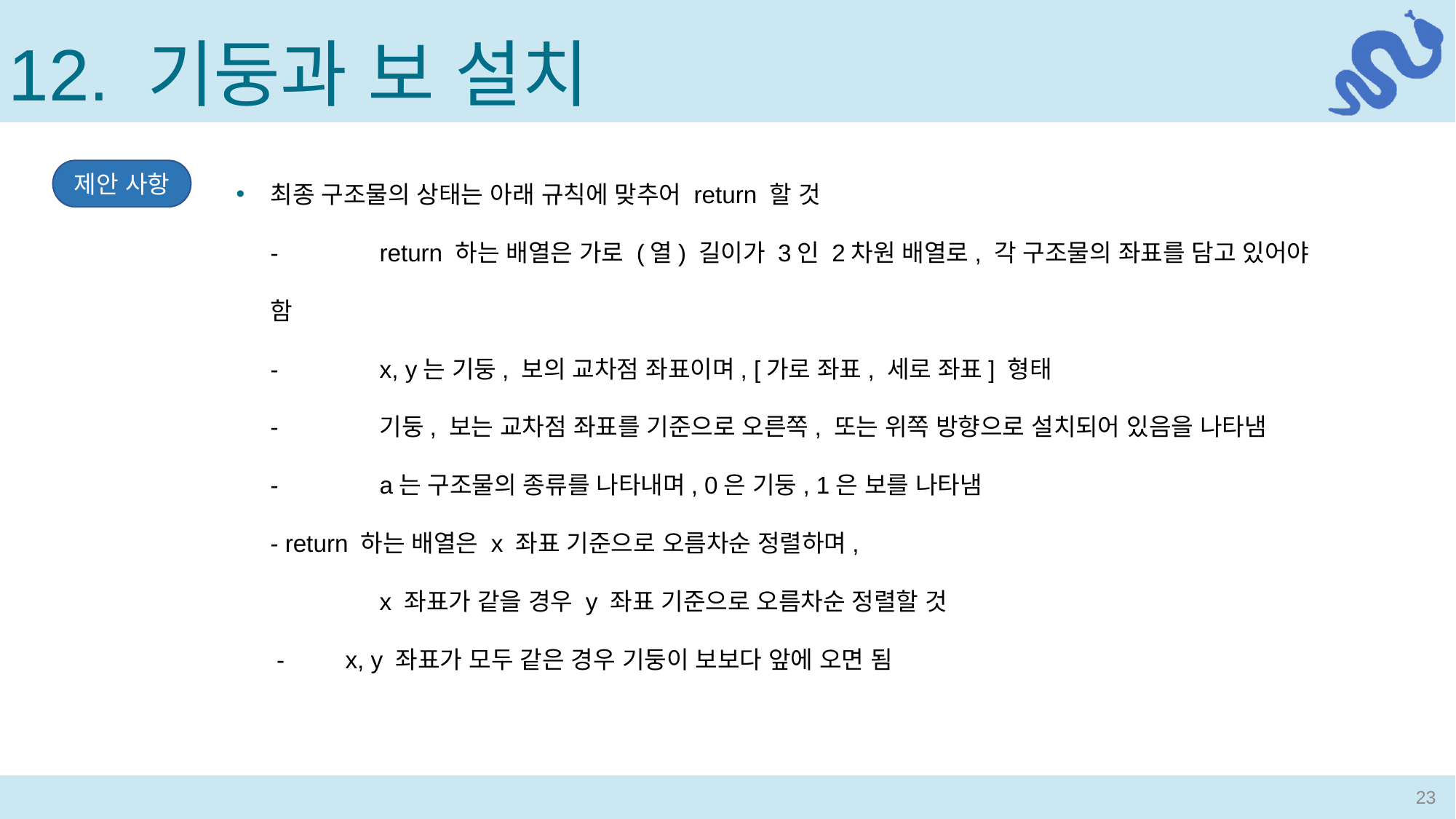

12. 기둥과 보 설치
최종 구조물의 상태는 아래 규칙에 맞추어 return 할 것
-	return 하는 배열은 가로 (열) 길이가 3인 2차원 배열로, 각 구조물의 좌표를 담고 있어야 함
-	x, y는 기둥, 보의 교차점 좌표이며, [가로 좌표, 세로 좌표] 형태
-	기둥, 보는 교차점 좌표를 기준으로 오른쪽, 또는 위쪽 방향으로 설치되어 있음을 나타냄
-	a는 구조물의 종류를 나타내며, 0은 기둥, 1은 보를 나타냄
- return 하는 배열은 x 좌표 기준으로 오름차순 정렬하며,
	x 좌표가 같을 경우 y 좌표 기준으로 오름차순 정렬할 것
      -	x, y 좌표가 모두 같은 경우 기둥이 보보다 앞에 오면 됨
제안 사항
23